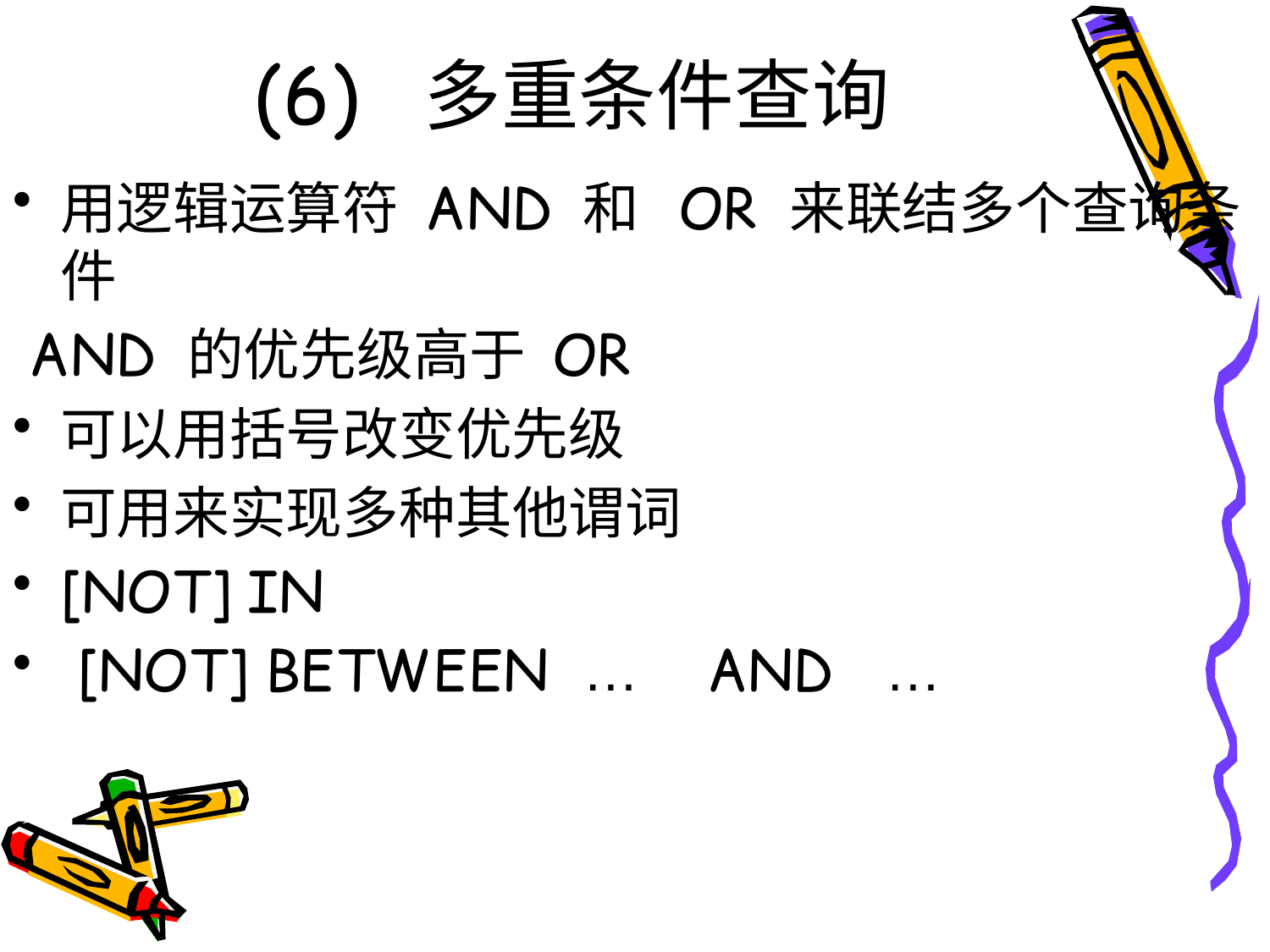

# (6)  多重条件查询
用逻辑运算符 AND 和  OR 来联结多个查询条件
 AND 的优先级高于 OR
可以用括号改变优先级
可用来实现多种其他谓词
[NOT] IN
 [NOT] BETWEEN  …    AND   …